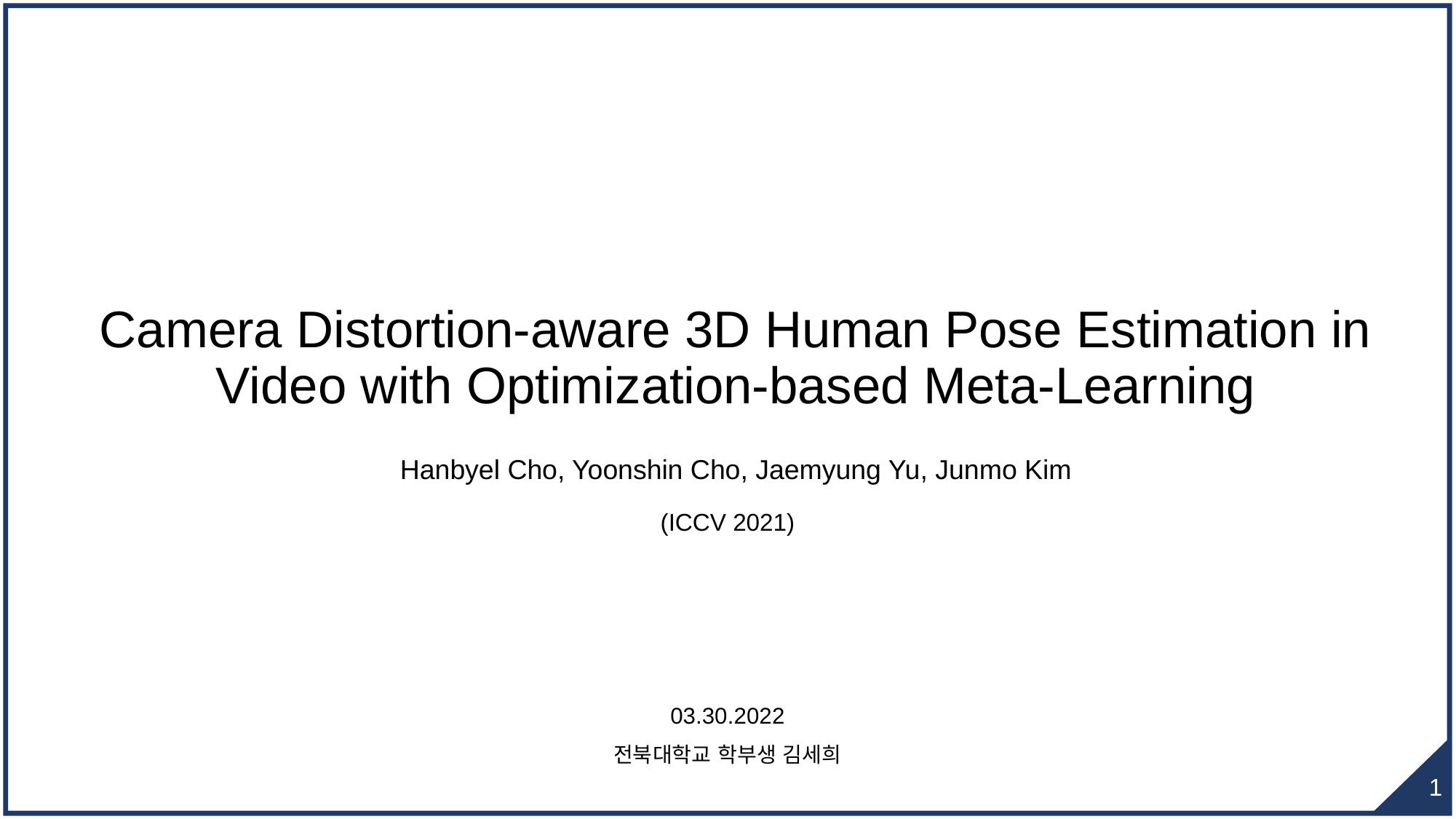

# Camera Distortion-aware 3D Human Pose Estimation in Video with Optimization-based Meta-Learning
Hanbyel Cho, Yoonshin Cho, Jaemyung Yu, Junmo Kim
(ICCV 2021)
03.30.2022
전북대학교 학부생 김세희

1